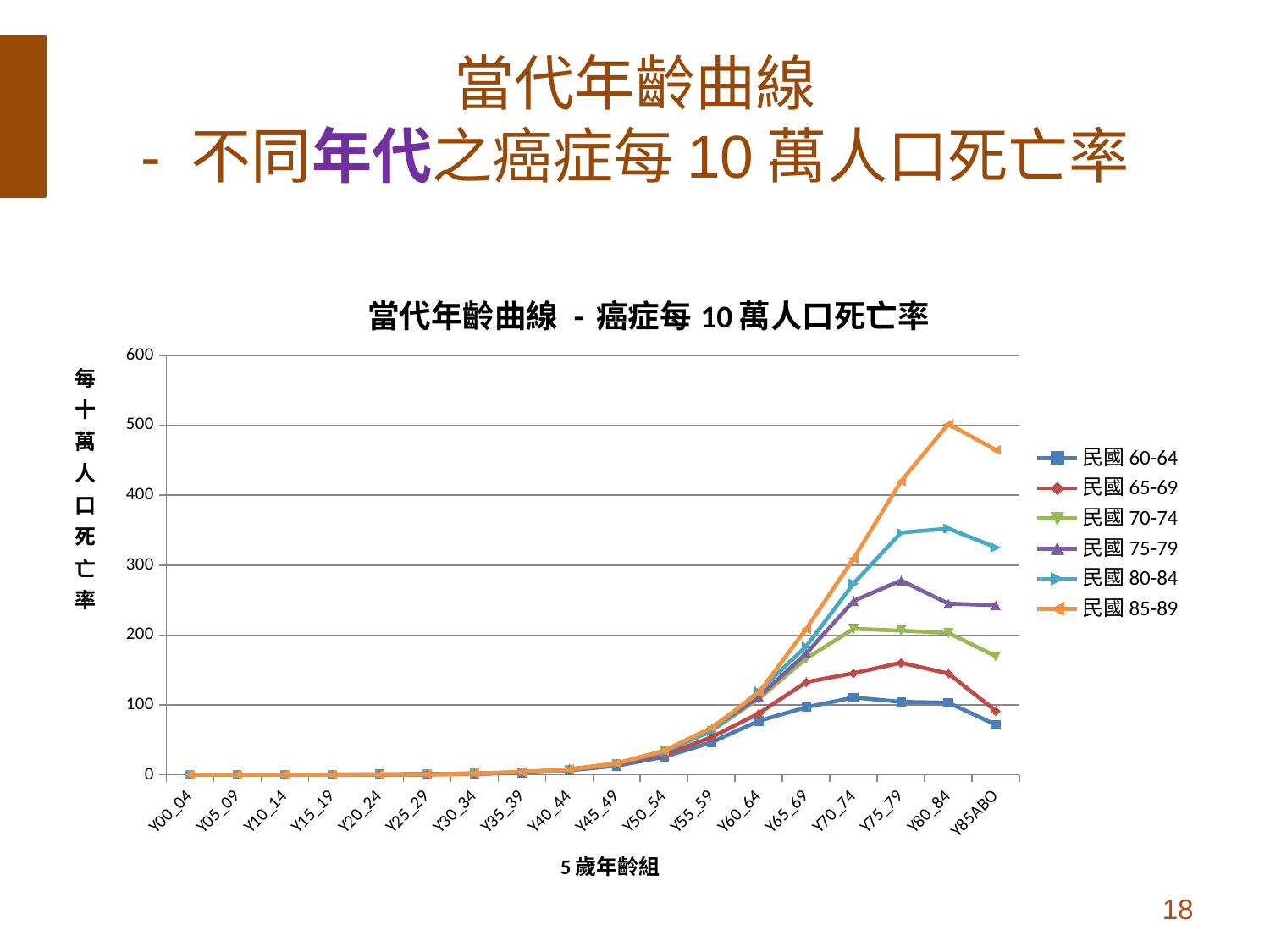

# 當代年齡曲線 - 不同年代之癌症每10萬人口死亡率

### Chart: 當代年齡曲線 - 癌症每10萬人口死亡率

| Category |  |  |  |  |  |  |
|---|---|---|---|---|---|---|
| Y00_04 | 0.06375001832813026 | 0.12340513009523071 | 0.09870691961170276 | 0.11476760707243902 | 0.07159948109469401 | 0.0 |
| Y05_09 | 0.05948376420397935 | 0.04170035273285868 | 0.0 | 0.0 | 0.06821599594615076 | 0.023749536438735636 |
| Y10_14 | 0.13745331987076245 | 0.19853707952948696 | 0.041841293046583794 | 0.02038141993072559 | 0.05882175899215583 | 0.06875455140806457 |
| Y15_19 | 0.27533234997325573 | 0.29593564938491257 | 0.15972176468591714 | 0.2321214518521551 | 0.2681464500400879 | 0.13817512117464645 |
| Y20_24 | 0.5616744024550278 | 0.3404561005264728 | 0.2772732120507295 | 0.30049768426467915 | 0.19125934182347717 | 0.22866073098054607 |
| Y25_29 | 0.626219905730421 | 0.883095436513425 | 0.7322409232007414 | 0.8036053755172582 | 0.5283589556944598 | 0.6231946159423498 |
| Y30_34 | 1.9616133142625567 | 1.2826584378783468 | 1.9453848963734215 | 1.4885336936168612 | 1.7912897112898987 | 1.7219741531679609 |
| Y35_39 | 2.7835662736824807 | 3.135110333641407 | 3.2830280218601033 | 3.1128129014287547 | 4.057202115731136 | 4.08628719021862 |
| Y40_44 | 6.340068077510214 | 6.648257869875254 | 7.240510137037429 | 8.022862277489 | 7.177636442382747 | 7.763409968690954 |
| Y45_49 | 12.865098257725782 | 14.796438316030423 | 15.427540417333784 | 15.735904058456686 | 16.0535769218485 | 16.556990541191997 |
| Y50_54 | 25.517251263708147 | 28.399320384137706 | 34.42003228406835 | 32.02829327176031 | 32.66959827329554 | 34.446857441901294 |
| Y55_59 | 46.331218877234996 | 53.56102303365528 | 62.76831920337171 | 64.99619707985306 | 62.578943234553606 | 67.31668328567493 |
| Y60_64 | 76.91623455788863 | 87.82282447914294 | 108.68504565396168 | 111.56471558794783 | 119.36056697262327 | 117.49528099563899 |
| Y65_69 | 96.5827846323775 | 132.54054678196096 | 166.25760470084845 | 173.48910915238707 | 183.7178747374489 | 208.78736156715416 |
| Y70_74 | 110.55512071218207 | 145.3307814332781 | 208.79234266222377 | 248.6885931837577 | 273.6552555053298 | 309.38421878976055 |
| Y75_79 | 104.3667709247222 | 160.26831436899977 | 206.2118601367281 | 277.94050092506353 | 346.35844775060923 | 419.9282170037417 |
| Y80_84 | 103.17211984879366 | 144.82088717510965 | 202.88445464354646 | 244.80878832561635 | 352.1669198315032 | 501.6149465159465 |
| Y85ABO | 71.614000537105 | 91.46142287842164 | 169.66904063678257 | 242.47508077041542 | 325.36655613610617 | 464.72846186397175 |
18